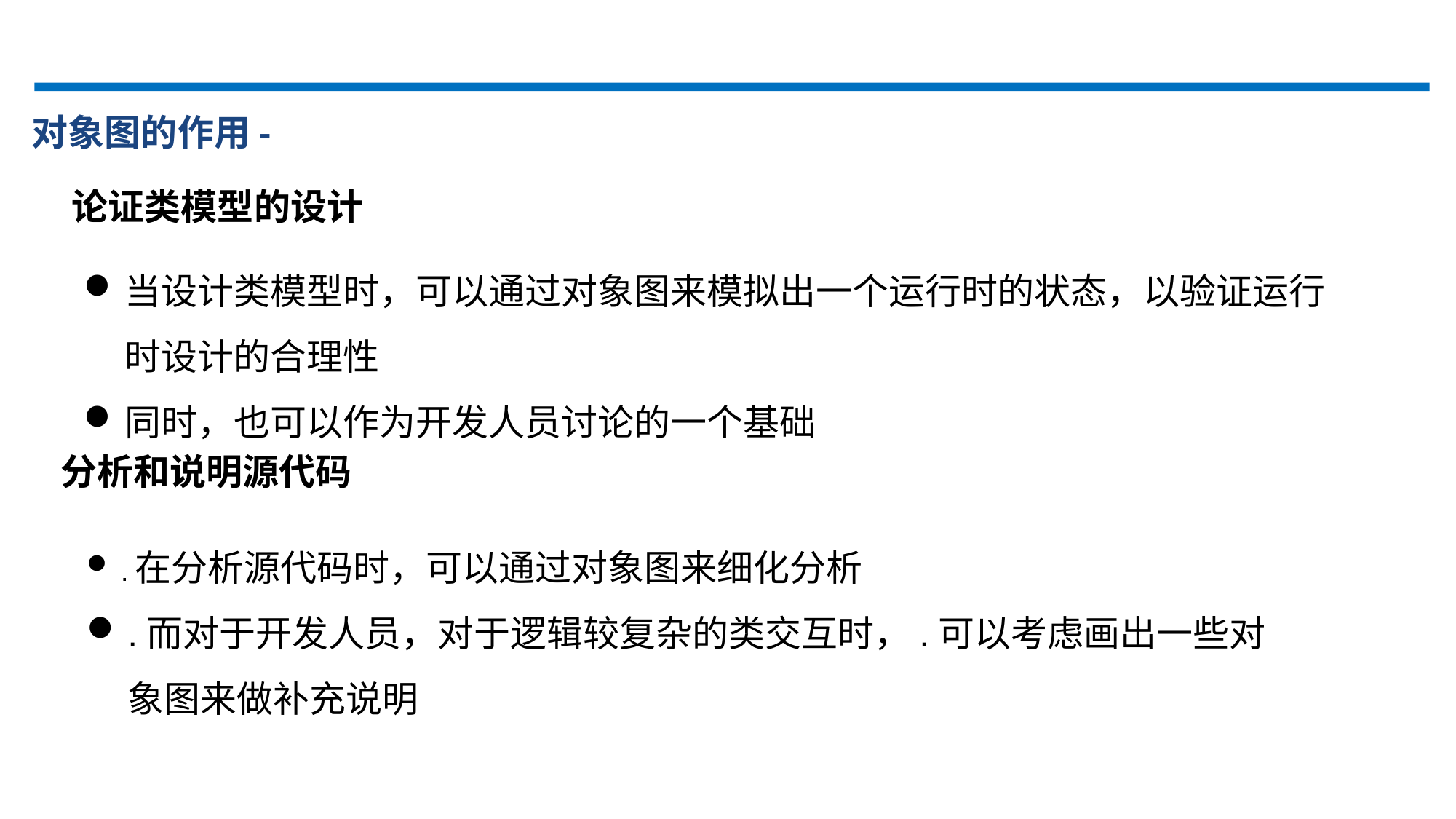

对象图的作用-
论证类模型的设计
当设计类模型时，可以通过对象图来模拟出一个运行时的状态，以验证运行时设计的合理性
同时，也可以作为开发人员讨论的一个基础

分析和说明源代码
.在分析源代码时，可以通过对象图来细化分析
.而对于开发人员，对于逻辑较复杂的类交互时，.可以考虑画出一些对象图来做补充说明